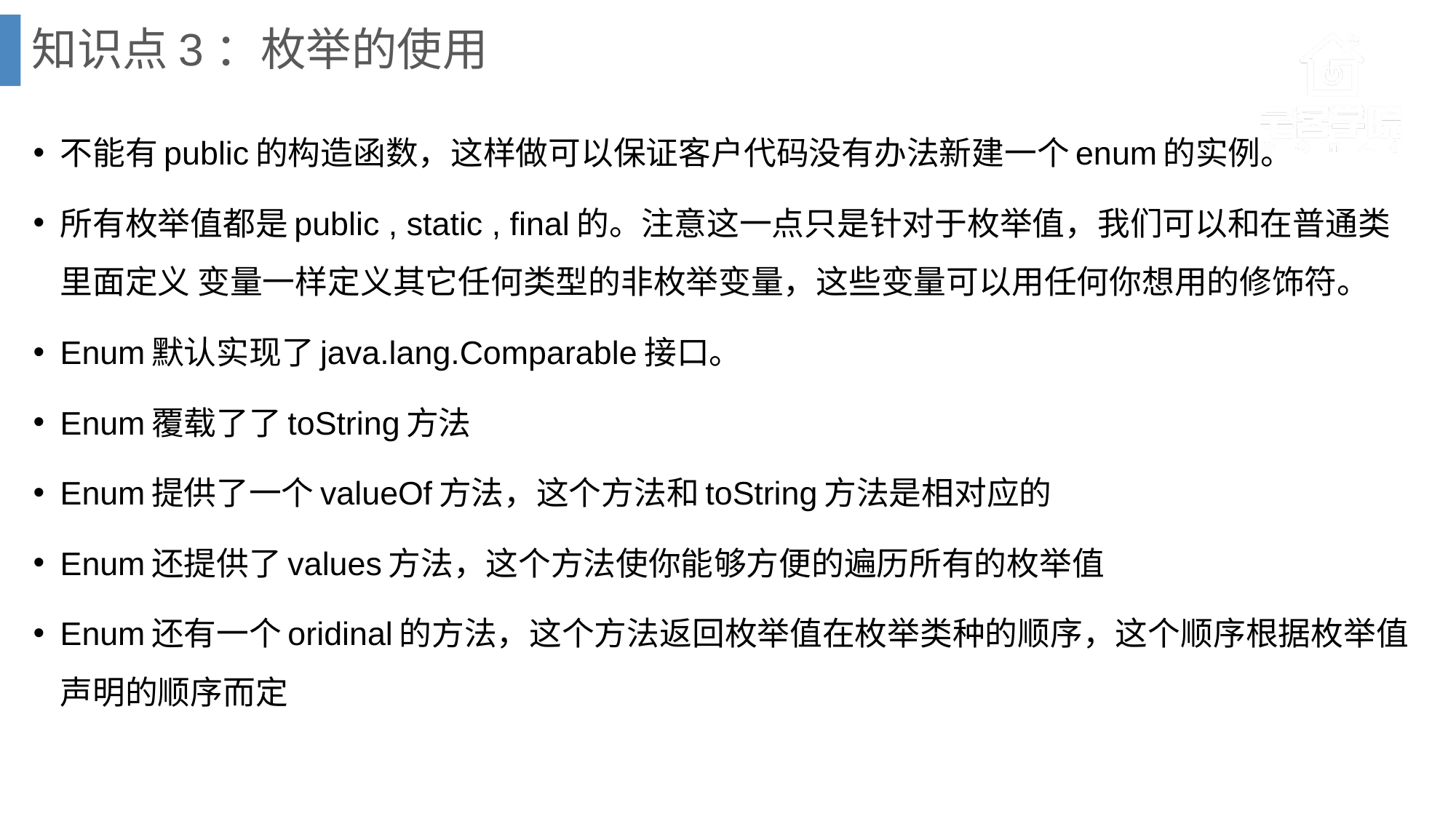

# 知识点3：枚举的使用
不能有public的构造函数，这样做可以保证客户代码没有办法新建一个enum的实例。
所有枚举值都是public , static , final的。注意这一点只是针对于枚举值，我们可以和在普通类里面定义 变量一样定义其它任何类型的非枚举变量，这些变量可以用任何你想用的修饰符。
Enum默认实现了java.lang.Comparable接口。
Enum覆载了了toString方法
Enum提供了一个valueOf方法，这个方法和toString方法是相对应的
Enum还提供了values方法，这个方法使你能够方便的遍历所有的枚举值
Enum还有一个oridinal的方法，这个方法返回枚举值在枚举类种的顺序，这个顺序根据枚举值声明的顺序而定